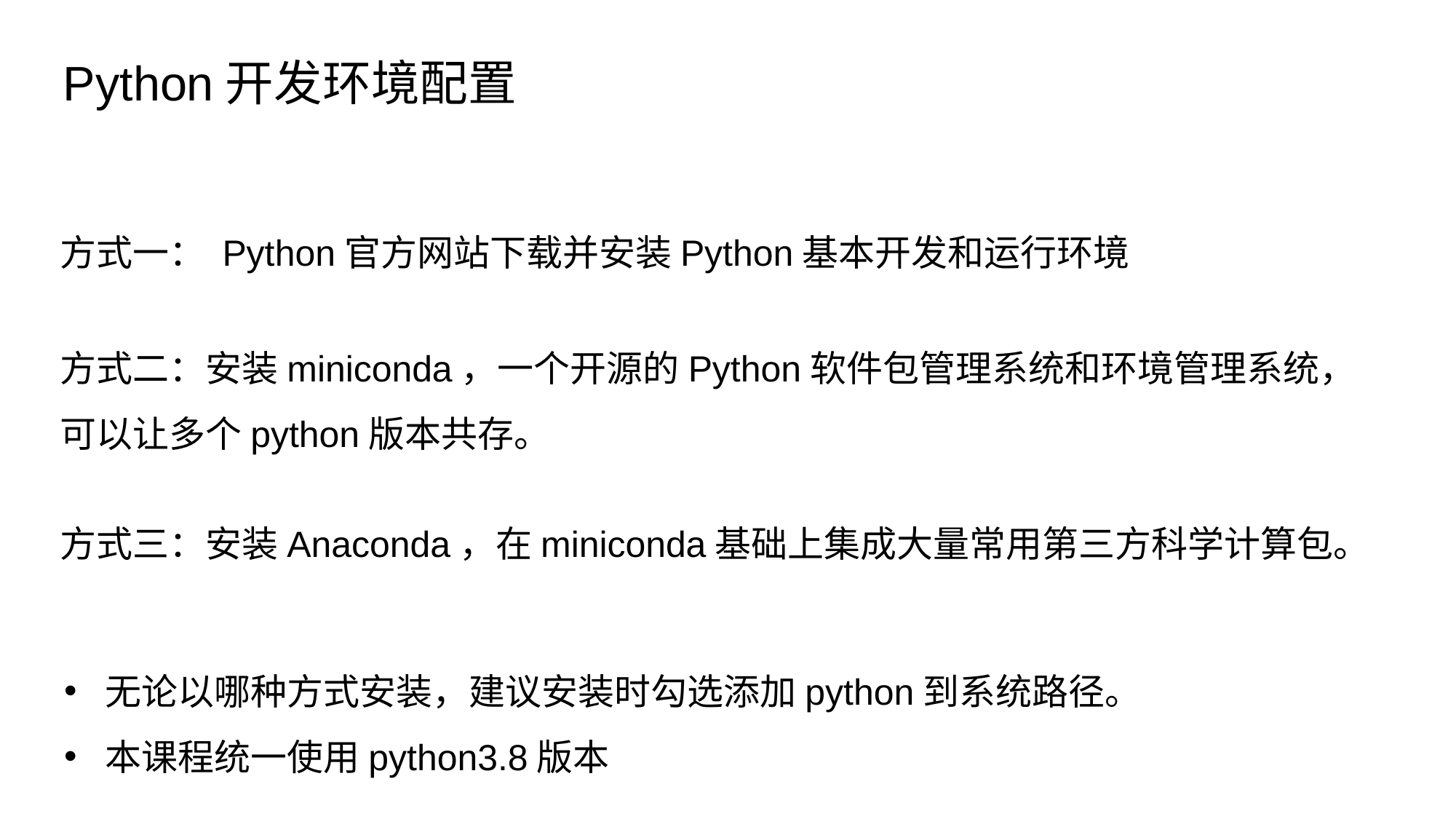

Python开发环境配置
方式一： Python官方网站下载并安装Python基本开发和运行环境
方式二：安装miniconda，一个开源的Python软件包管理系统和环境管理系统，可以让多个python版本共存。
方式三：安装Anaconda，在miniconda基础上集成大量常用第三方科学计算包。
无论以哪种方式安装，建议安装时勾选添加python到系统路径。
本课程统一使用python3.8版本